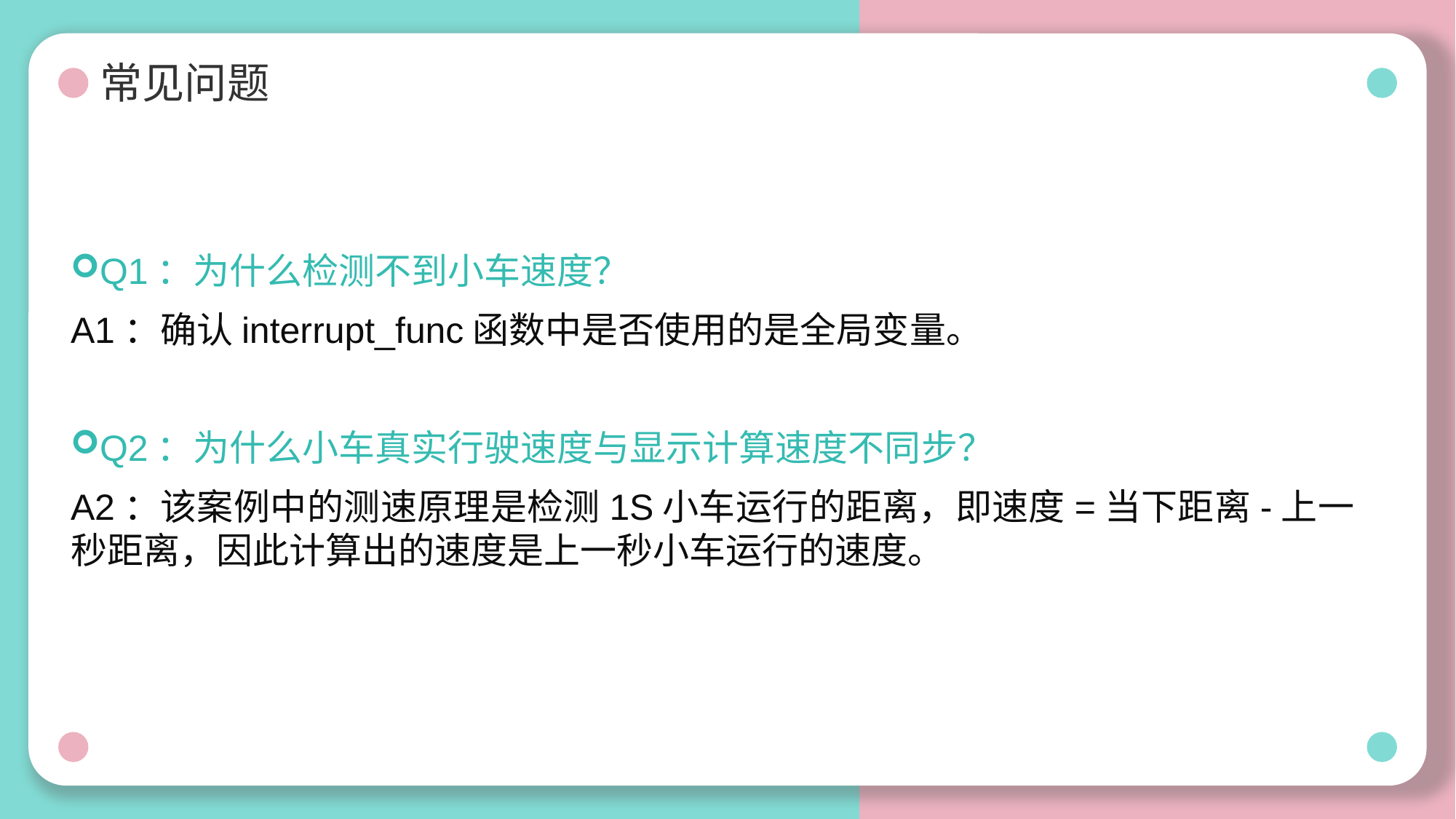

# 常见问题
Q1：为什么检测不到小车速度？
A1：确认interrupt_func函数中是否使用的是全局变量。

Q2：为什么小车真实行驶速度与显示计算速度不同步？
A2：该案例中的测速原理是检测1S小车运行的距离，即速度=当下距离-上一秒距离，因此计算出的速度是上一秒小车运行的速度。